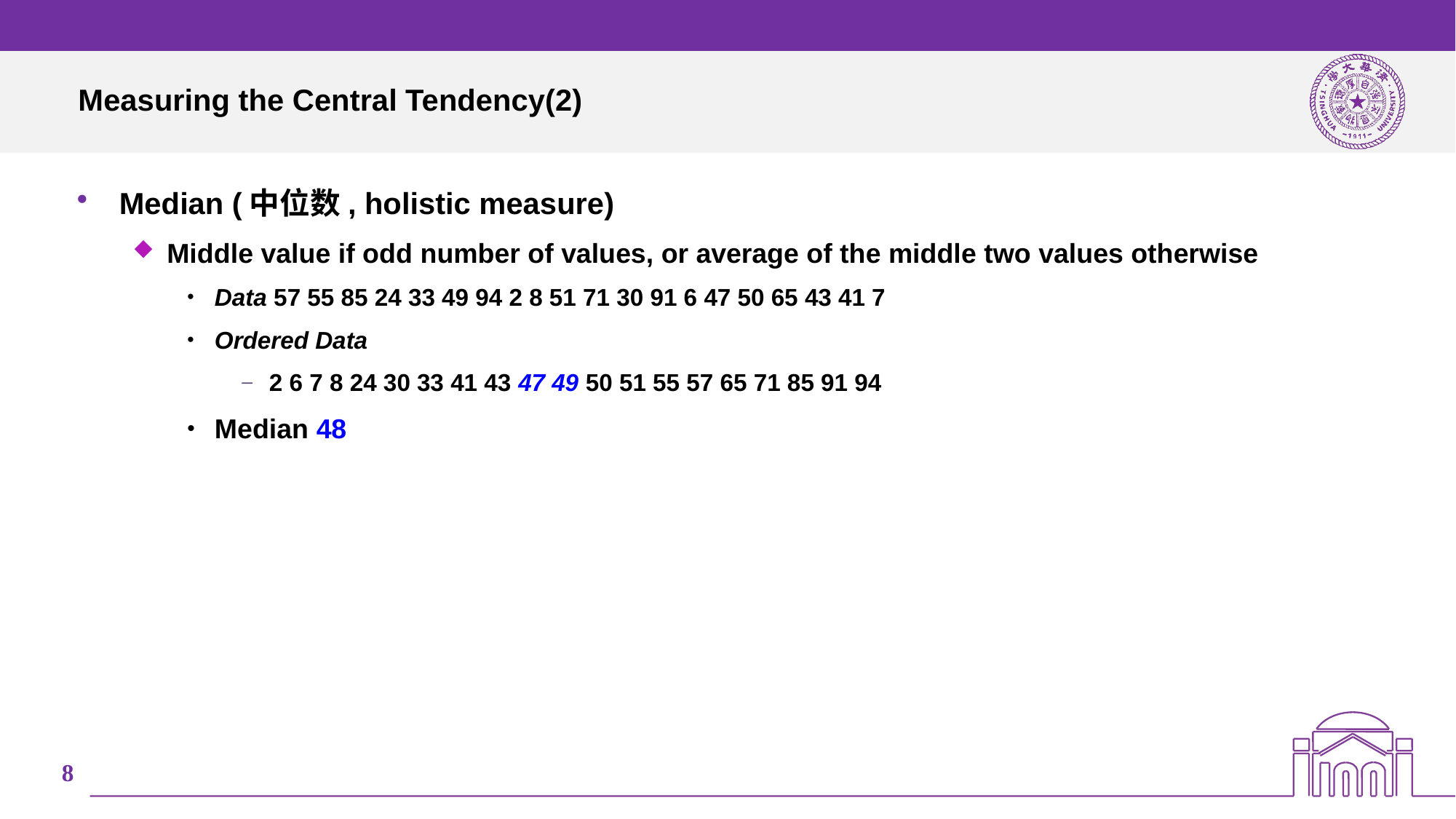

# Measuring the Central Tendency(2)
Median (中位数, holistic measure)
Middle value if odd number of values, or average of the middle two values otherwise
Data 57 55 85 24 33 49 94 2 8 51 71 30 91 6 47 50 65 43 41 7
Ordered Data
2 6 7 8 24 30 33 41 43 47 49 50 51 55 57 65 71 85 91 94
Median 48